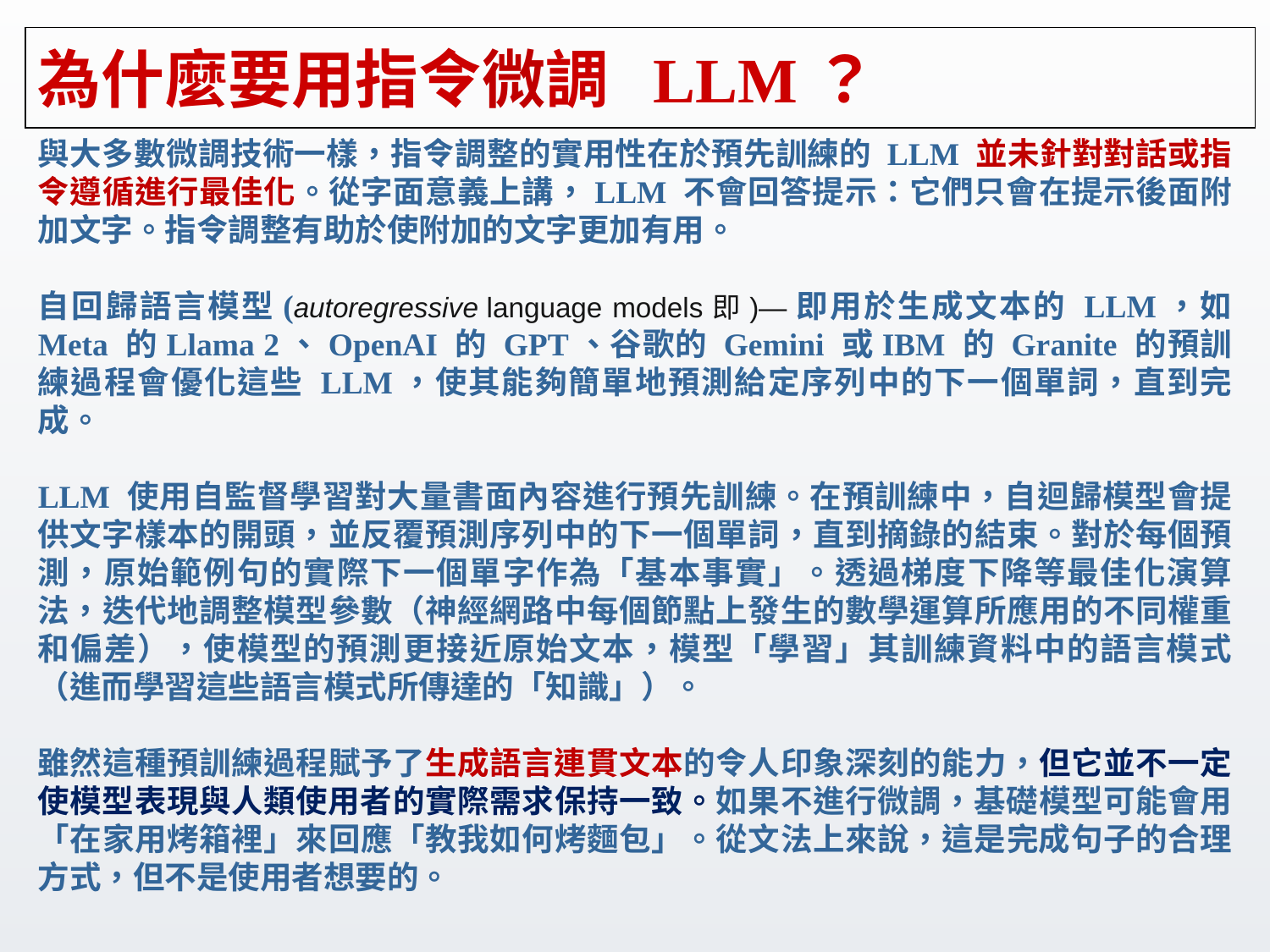

# 為什麼要用指令微調  LLM？
與大多數微調技術一樣，指令調整的實用性在於預先訓練的 LLM 並未針對對話或指令遵循進行最佳化。從字面意義上講，LLM 不會回答提示：它們只會在提示後面附加文字。指令調整有助於使附加的文字更加有用。

自回歸語言模型(autoregressive language models即)—即用於生成文本的 LLM，如 Meta 的Llama 2、OpenAI 的 GPT、谷歌的 Gemini 或IBM 的 Granite 的預訓練過程會優化這些 LLM，使其能夠簡單地預測給定序列中的下一個單詞，直到完成。

LLM 使用自監督學習對大量書面內容進行預先訓練。在預訓練中，自迴歸模型會提供文字樣本的開頭，並反覆預測序列中的下一個單詞，直到摘錄的結束。對於每個預測，原始範例句的實際下一個單字作為「基本事實」。透過梯度下降等最佳化演算法，迭代地調整模型參數（神經網路中每個節點上發生的數學運算所應用的不同權重和偏差），使模型的預測更接近原始文本，模型「學習」其訓練資料中的語言模式（進而學習這些語言模式所傳達的「知識」）。

雖然這種預訓練過程賦予了生成語言連貫文本的令人印象深刻的能力，但它並不一定使模型表現與人類使用者的實際需求保持一致。如果不進行微調，基礎模型可能會用「在家用烤箱裡」來回應「教我如何烤麵包」。從文法上來說，這是完成句子的合理方式，但不是使用者想要的。